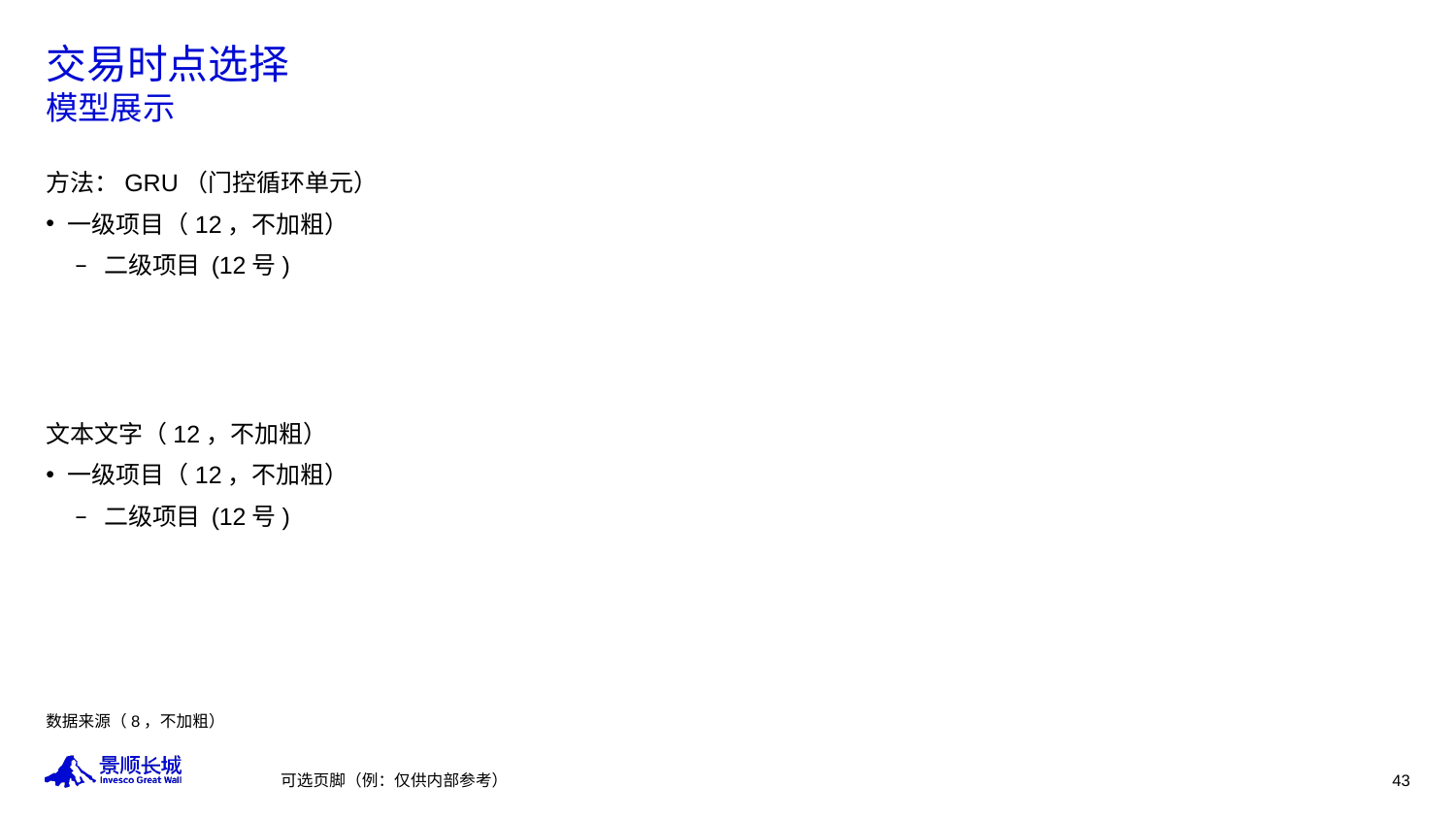

# 交易时点选择 模型展示
方法：GRU（门控循环单元）
一级项目（12，不加粗）
二级项目 (12号)

文本文字（12，不加粗）
一级项目（12，不加粗）
二级项目 (12号)
数据来源（8，不加粗）
可选页脚（例：仅供内部参考）
43